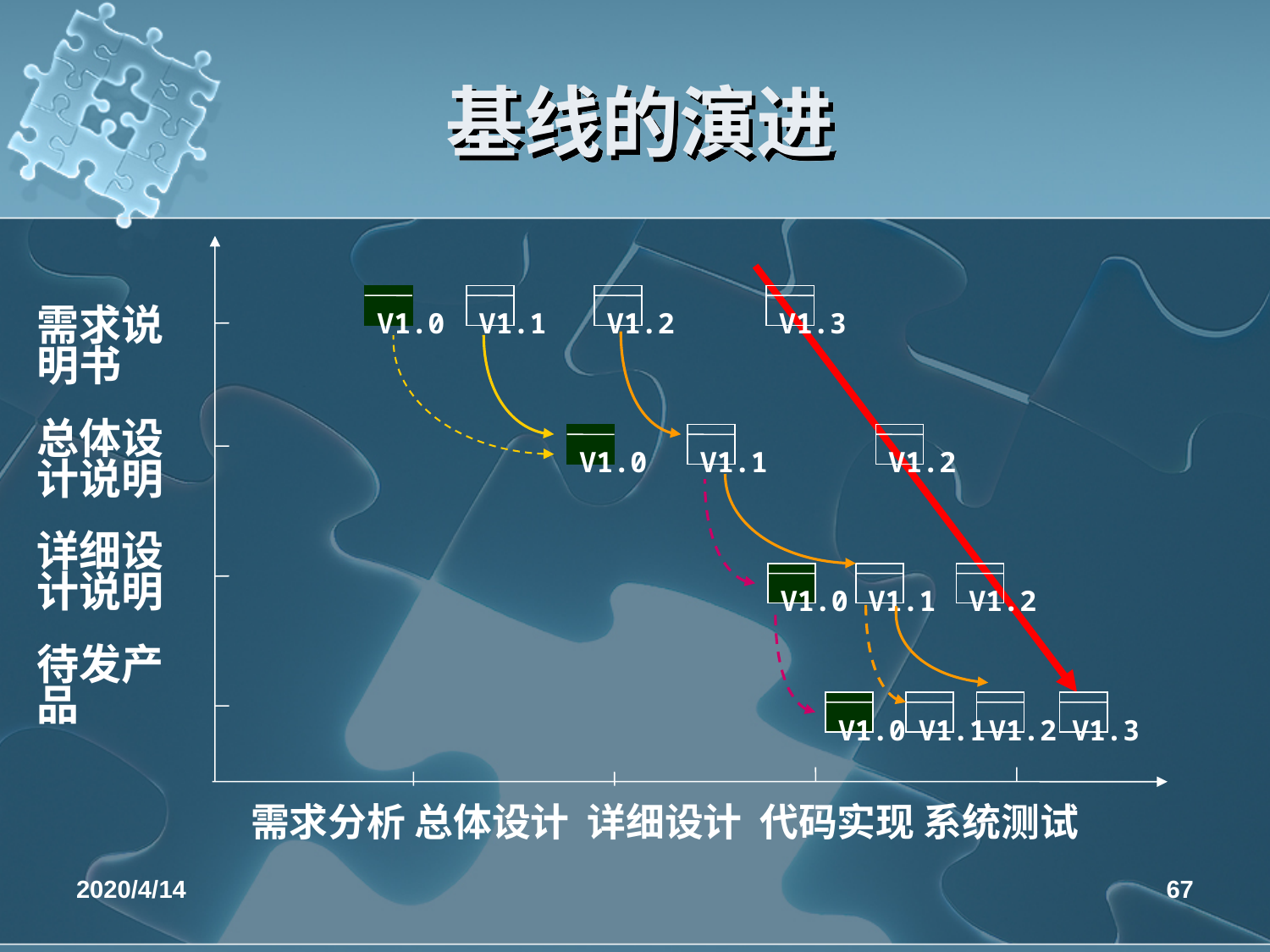

# 基线的演进

V1.0

V1.1

V1.2

V1.3

需求说明书
总体设计说明
详细设计说明
待发产品

V1.0

V1.1

V1.2

V1.0

V1.1

V1.2

V1.0

V1.1

V1.2

V1.3

需求分析 总体设计  详细设计  代码实现 系统测试
2020/4/14
67